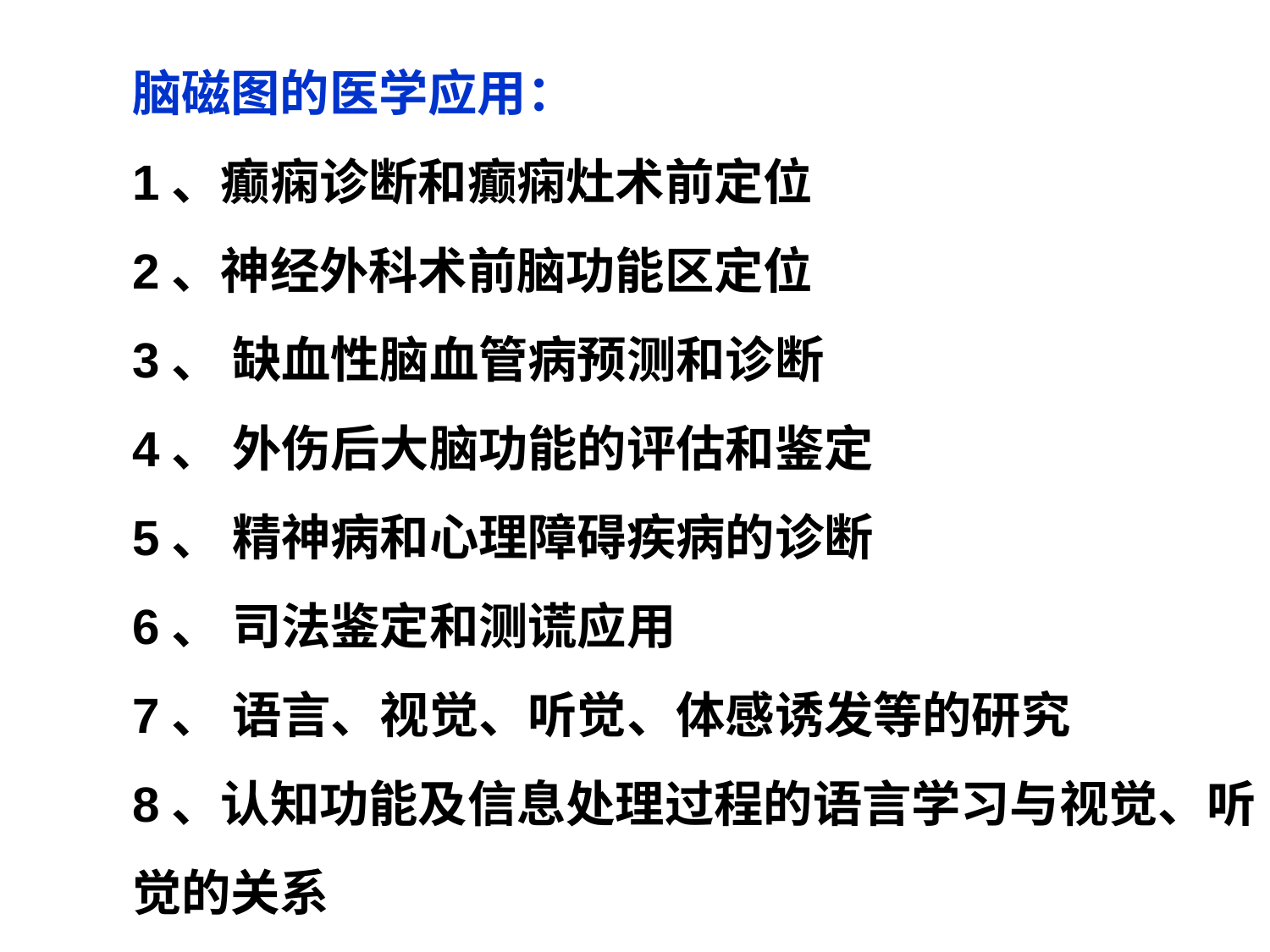

脑磁图的医学应用：
1、癫痫诊断和癫痫灶术前定位
2、神经外科术前脑功能区定位
3、 缺血性脑血管病预测和诊断
4、 外伤后大脑功能的评估和鉴定
5、 精神病和心理障碍疾病的诊断
6、 司法鉴定和测谎应用
7、 语言、视觉、听觉、体感诱发等的研究
8、认知功能及信息处理过程的语言学习与视觉、听觉的关系